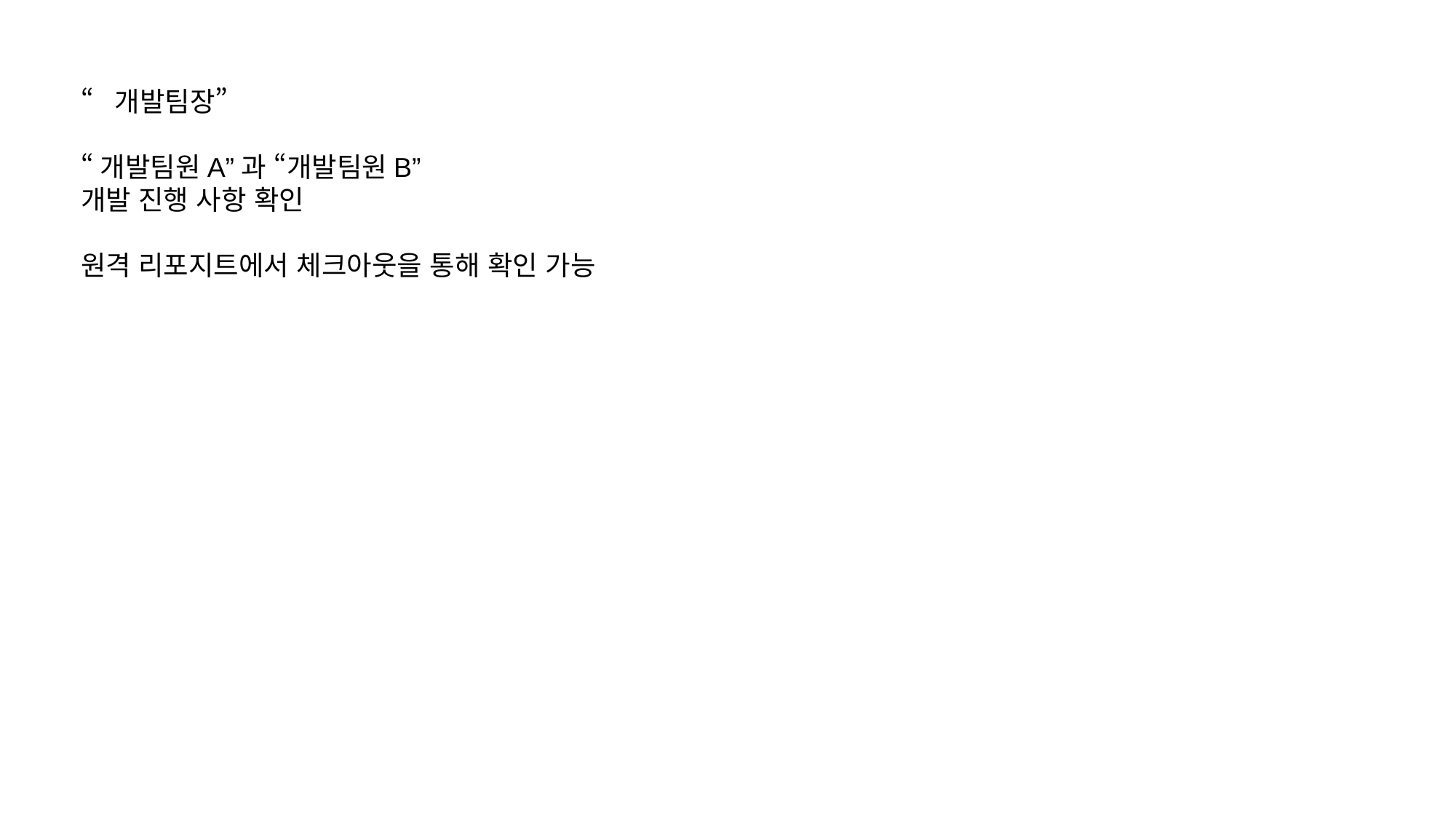

“개발팀장”

“개발팀원A”과 “개발팀원B”
개발 진행 사항 확인

원격 리포지트에서 체크아웃을 통해 확인 가능